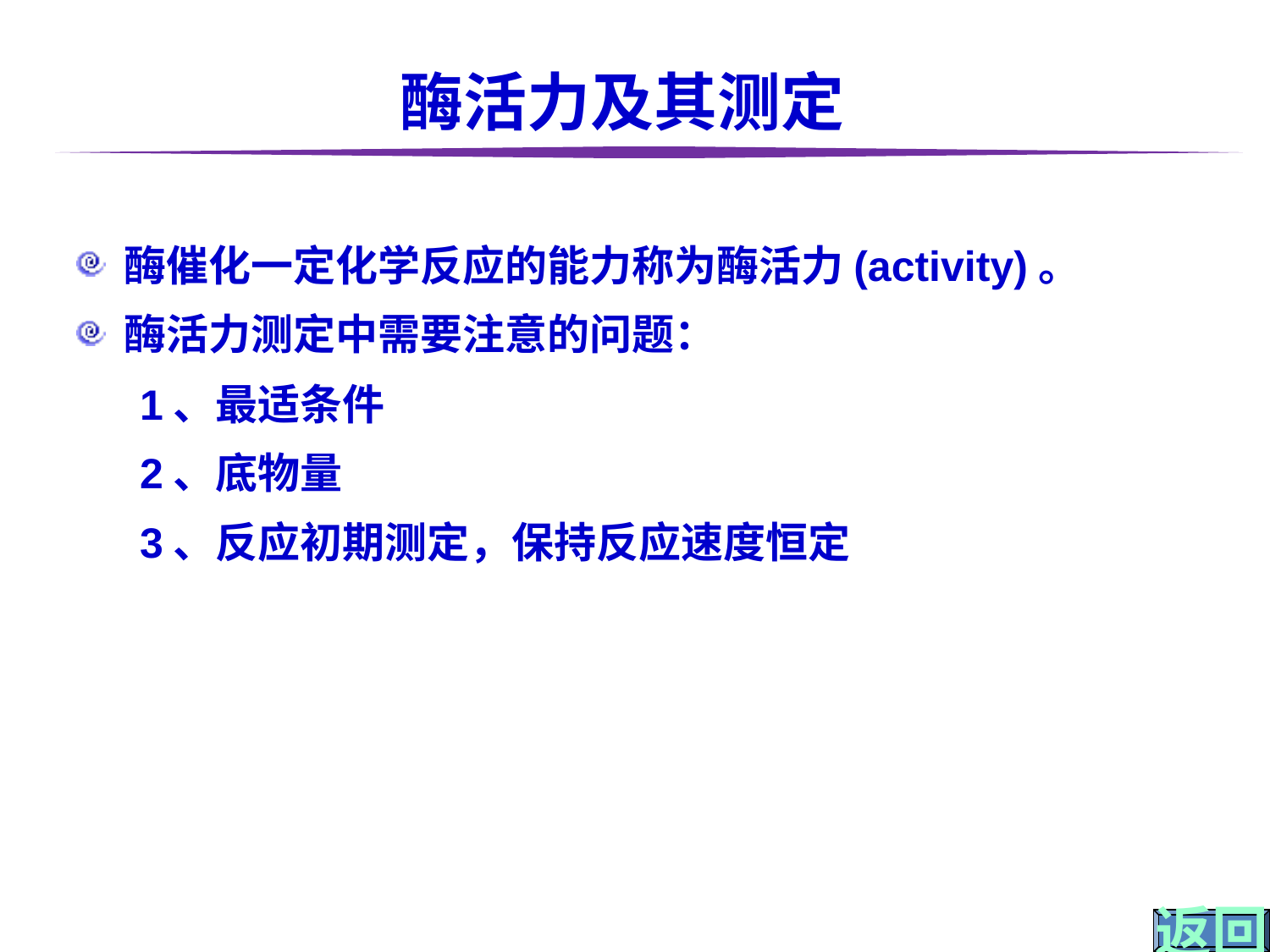

# 酶活力及其测定
酶催化一定化学反应的能力称为酶活力(activity)。
酶活力测定中需要注意的问题：
1、最适条件
2、底物量
3、反应初期测定，保持反应速度恒定

返回